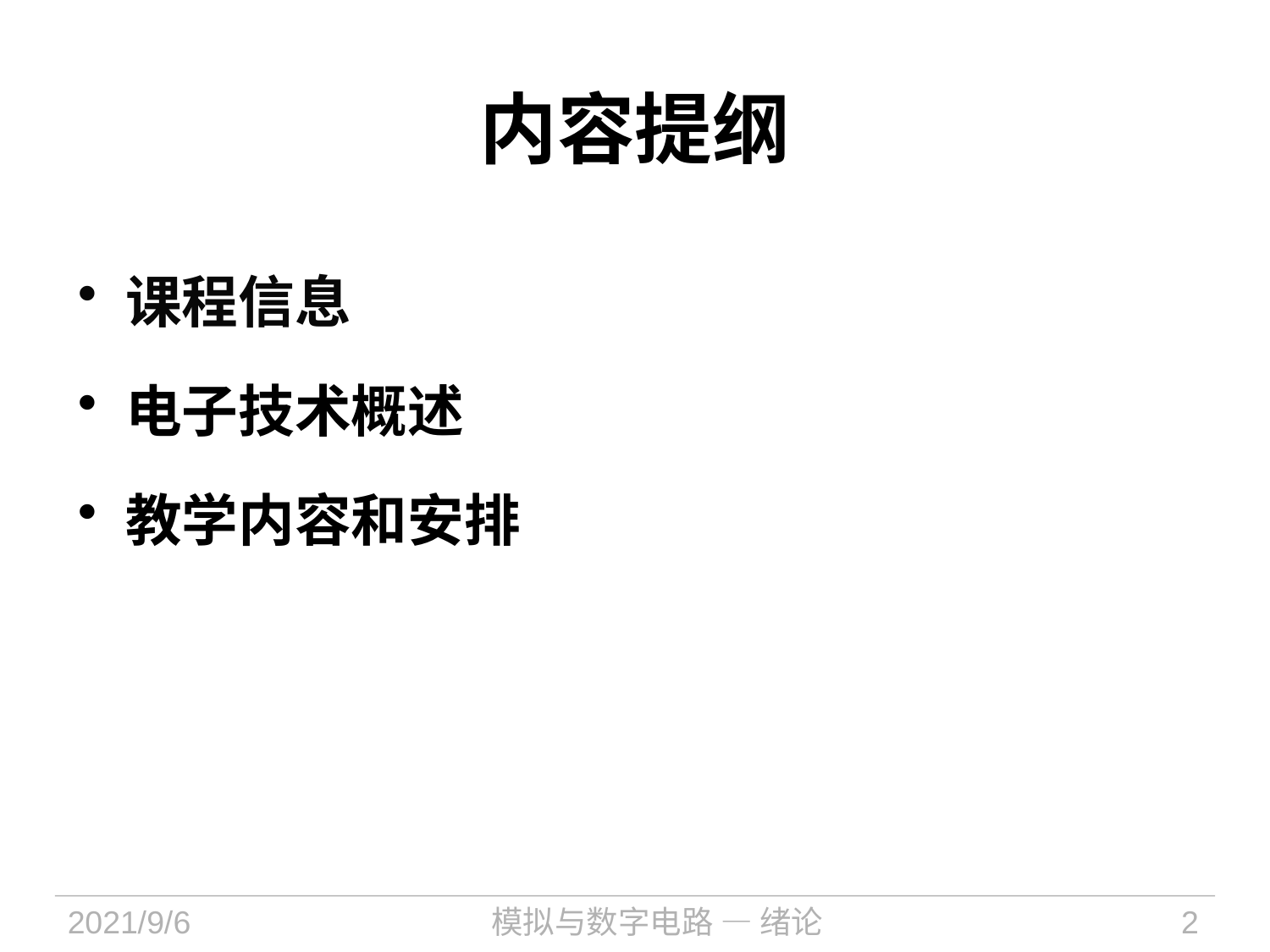

内容提纲
课程信息
电子技术概述
教学内容和安排
2021/9/6
模拟与数字电路 — 绪论
2